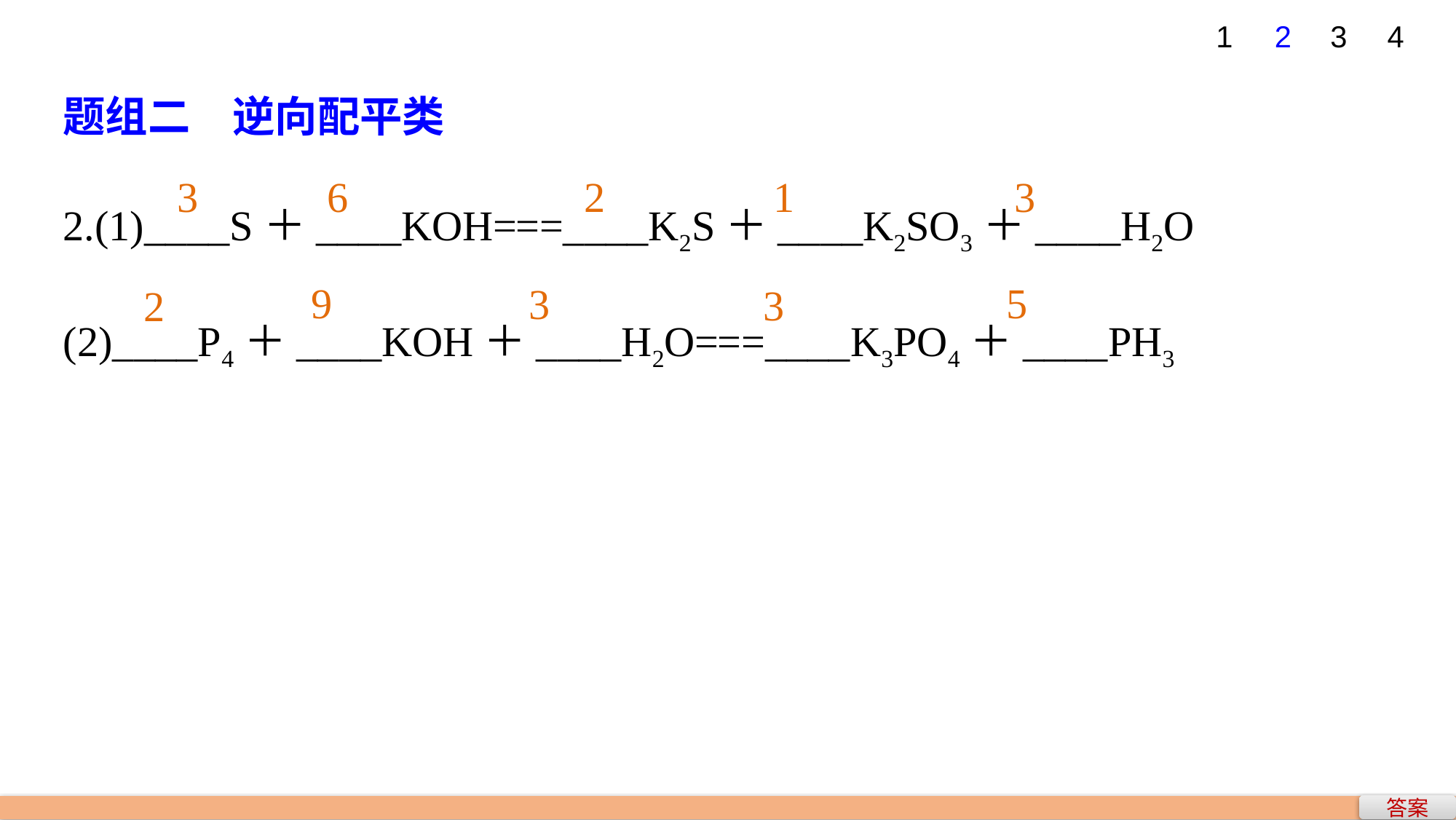

1
2
3
4
题组二　逆向配平类
2.(1)____S＋____KOH===____K2S＋____K2SO3＋____H2O
(2)____P4＋____KOH＋____H2O===____K3PO4＋____PH3
3
6
2
1
3
9
5
3
3
2
答案